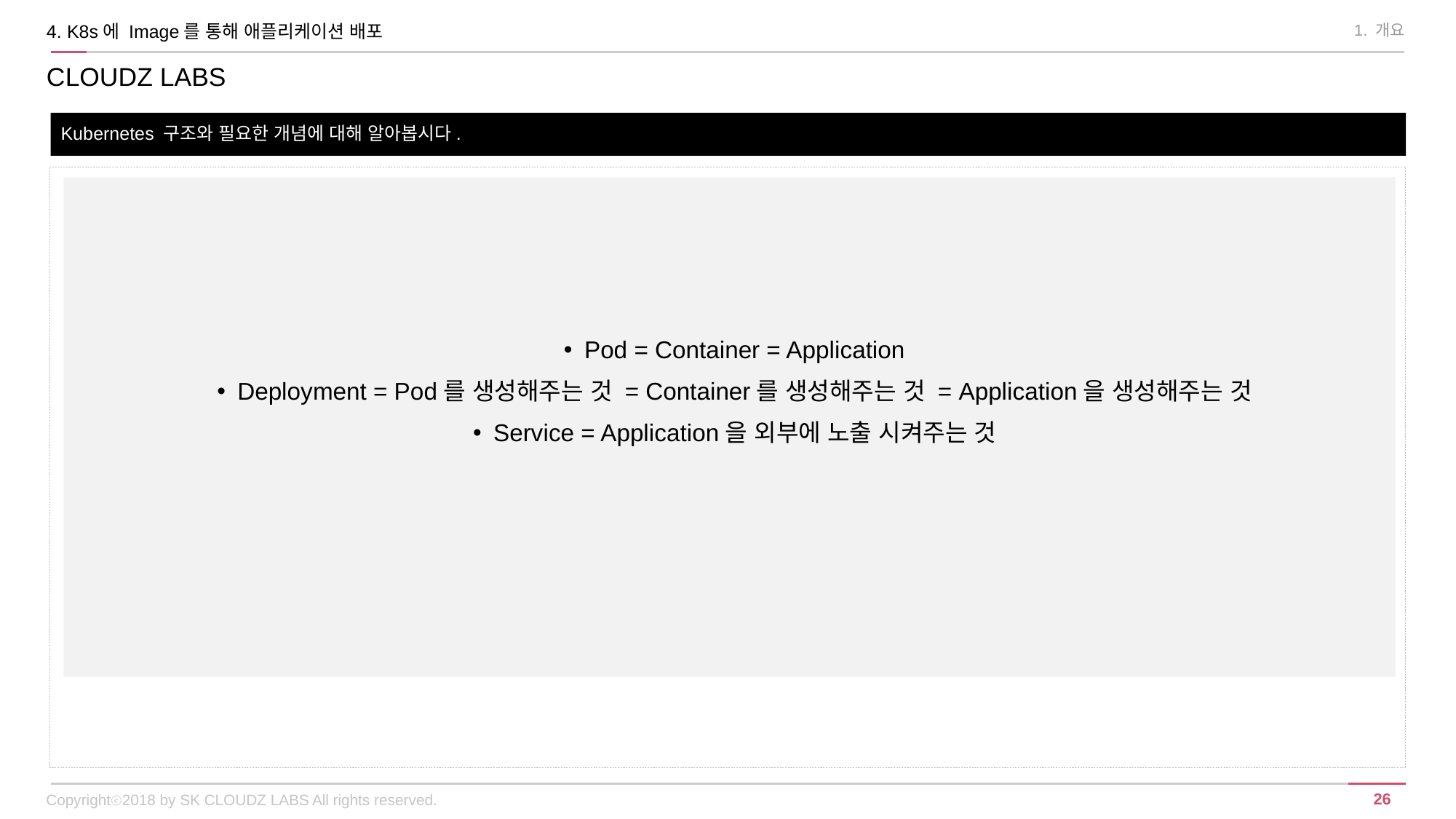

4. K8s에 Image를 통해 애플리케이션 배포
1. 개요
CLOUDZ LABS
Kubernetes 구조와 필요한 개념에 대해 알아봅시다.

Pod = Container = Application
Deployment = Pod를 생성해주는 것 = Container를 생성해주는 것 = Application을 생성해주는 것
Service = Application을 외부에 노출 시켜주는 것

Copyrightⓒ2018 by SK CLOUDZ LABS All rights reserved.